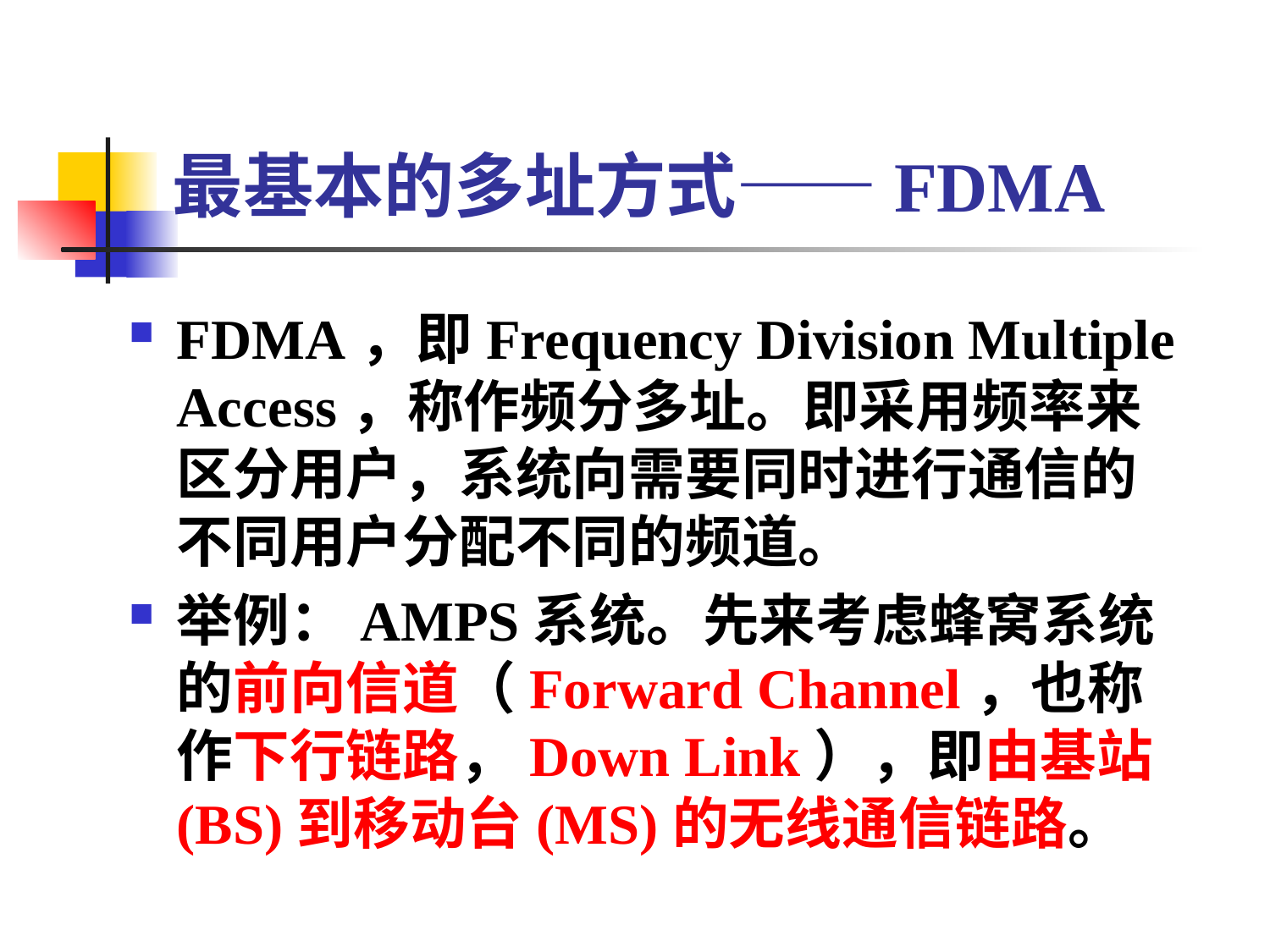

# 最基本的多址方式——FDMA
FDMA，即Frequency Division Multiple Access，称作频分多址。即采用频率来区分用户，系统向需要同时进行通信的不同用户分配不同的频道。
举例：AMPS系统。先来考虑蜂窝系统的前向信道（Forward Channel，也称作下行链路，Down Link），即由基站(BS)到移动台(MS)的无线通信链路。